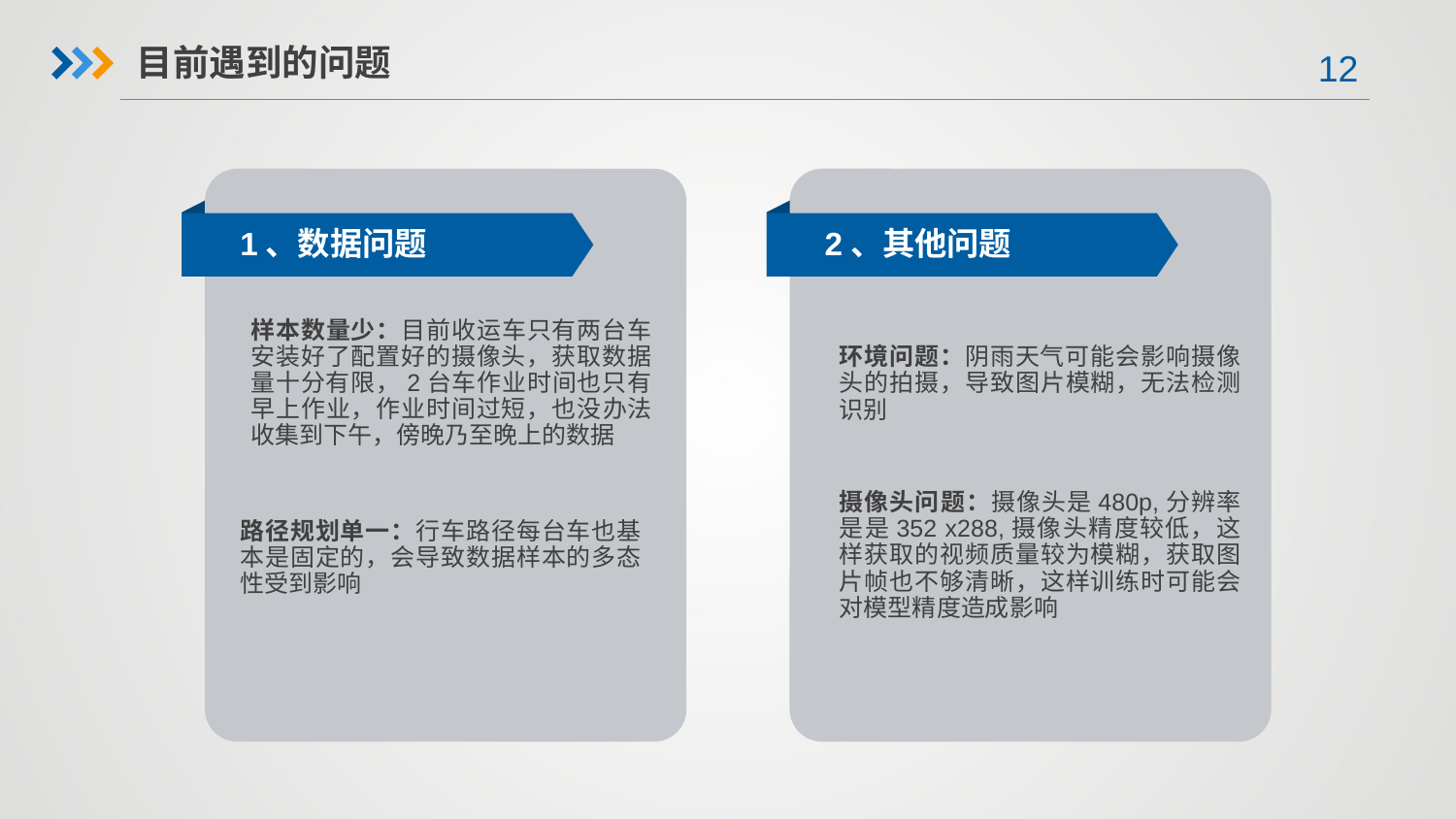

目前遇到的问题

1、数据问题
2、其他问题

样本数量少：目前收运车只有两台车安装好了配置好的摄像头，获取数据量十分有限，2台车作业时间也只有早上作业，作业时间过短，也没办法收集到下午，傍晚乃至晚上的数据
环境问题：阴雨天气可能会影响摄像头的拍摄，导致图片模糊，无法检测识别
摄像头问题：摄像头是480p,分辨率是是352 x288,摄像头精度较低，这样获取的视频质量较为模糊，获取图片帧也不够清晰，这样训练时可能会对模型精度造成影响
路径规划单一：行车路径每台车也基本是固定的，会导致数据样本的多态性受到影响